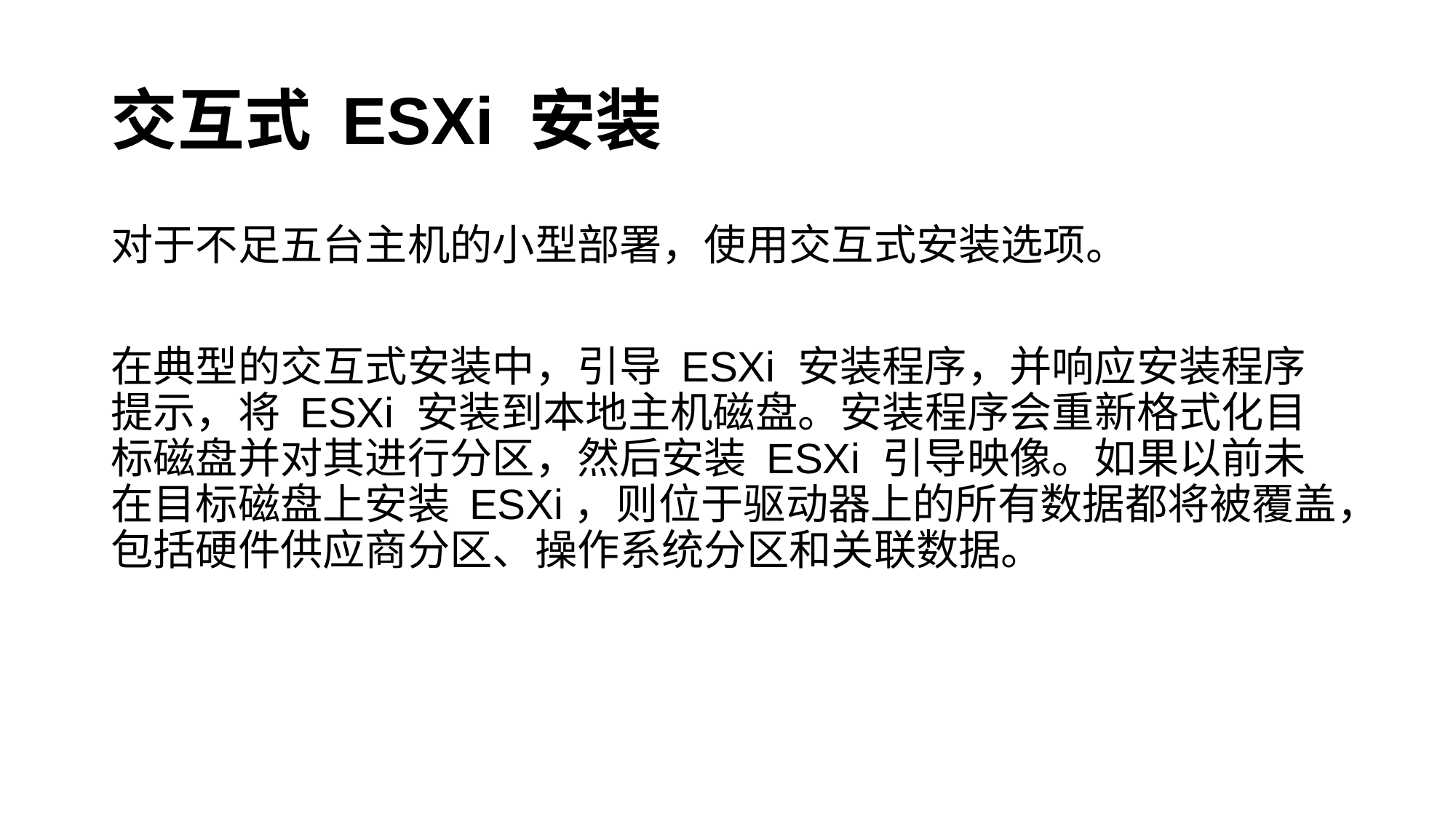

# 交互式 ESXi 安装
对于不足五台主机的小型部署，使用交互式安装选项。

在典型的交互式安装中，引导 ESXi 安装程序，并响应安装程序提示，将 ESXi 安装到本地主机磁盘。安装程序会重新格式化目标磁盘并对其进行分区，然后安装 ESXi 引导映像。如果以前未在目标磁盘上安装 ESXi，则位于驱动器上的所有数据都将被覆盖，包括硬件供应商分区、操作系统分区和关联数据。